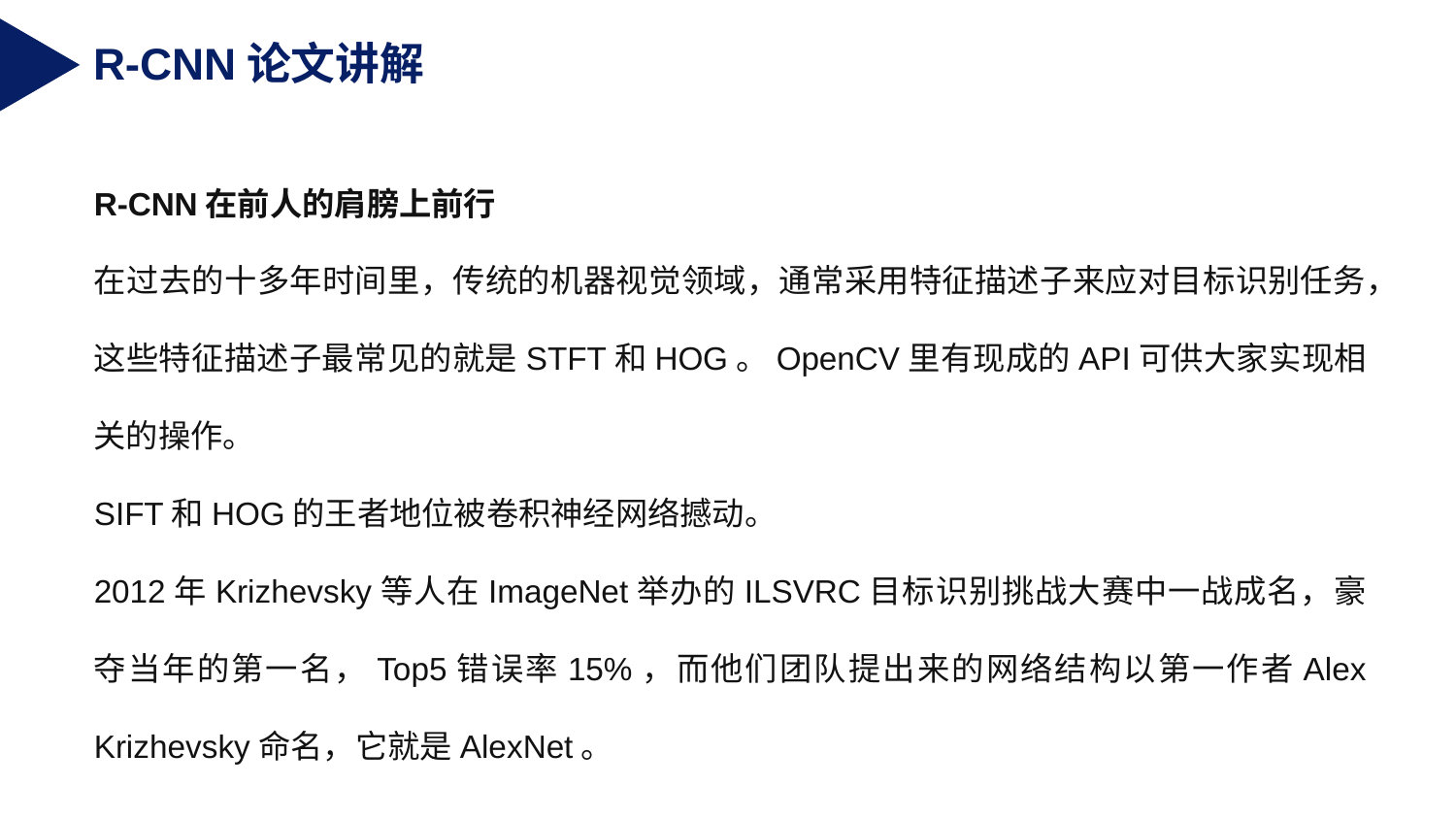

R-CNN论文讲解
R-CNN在前人的肩膀上前行
在过去的十多年时间里，传统的机器视觉领域，通常采用特征描述子来应对目标识别任务，这些特征描述子最常见的就是STFT和HOG。OpenCV里有现成的API可供大家实现相关的操作。
SIFT和HOG的王者地位被卷积神经网络撼动。
2012年Krizhevsky等人在ImageNet举办的ILSVRC目标识别挑战大赛中一战成名，豪夺当年的第一名，Top5错误率15%，而他们团队提出来的网络结构以第一作者Alex Krizhevsky命名，它就是AlexNet。